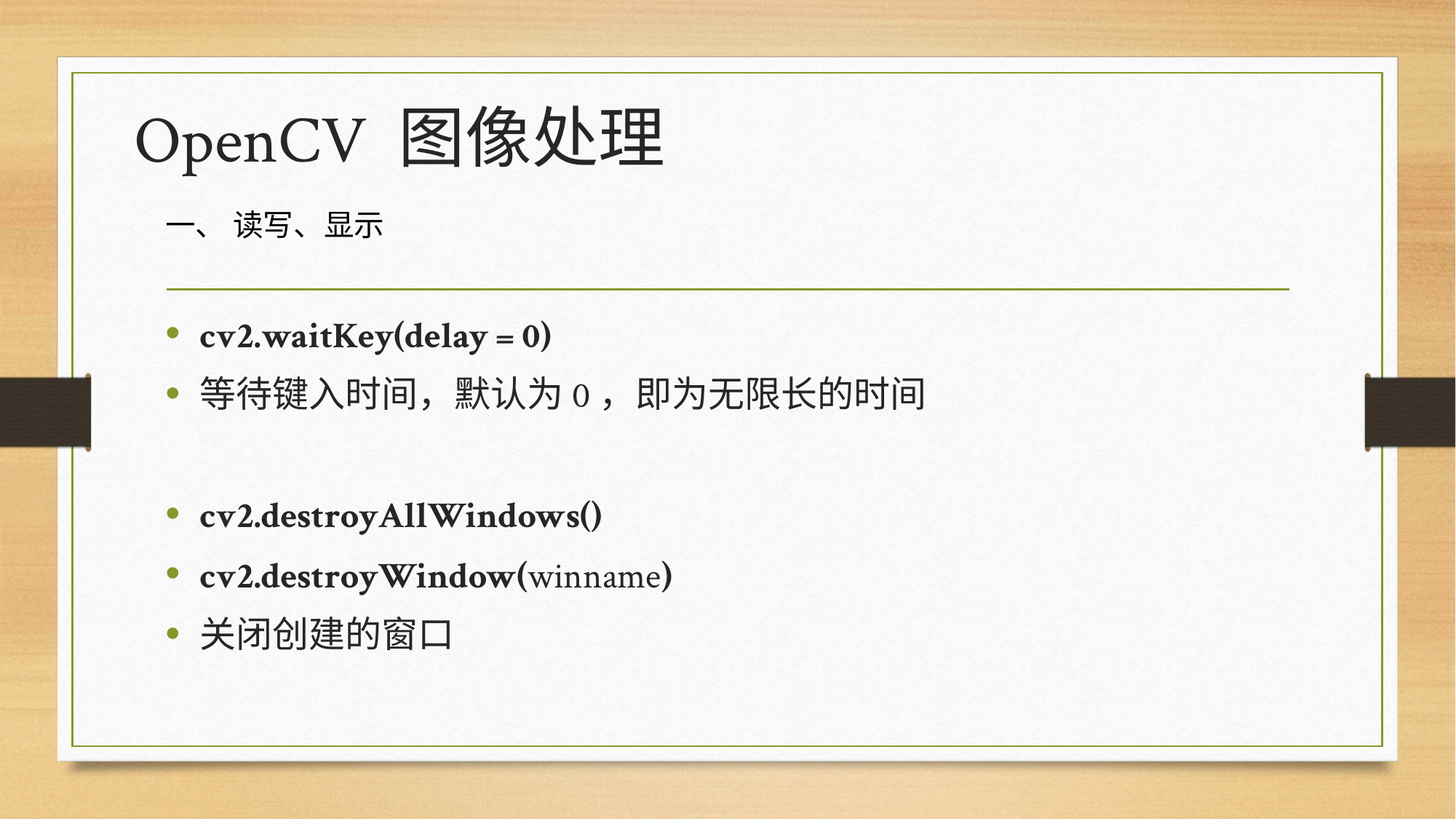

# OpenCV 图像处理
一、 读写、显示
cv2.waitKey(delay = 0)
等待键入时间，默认为0，即为无限长的时间

cv2.destroyAllWindows()
cv2.destroyWindow(winname)
关闭创建的窗口